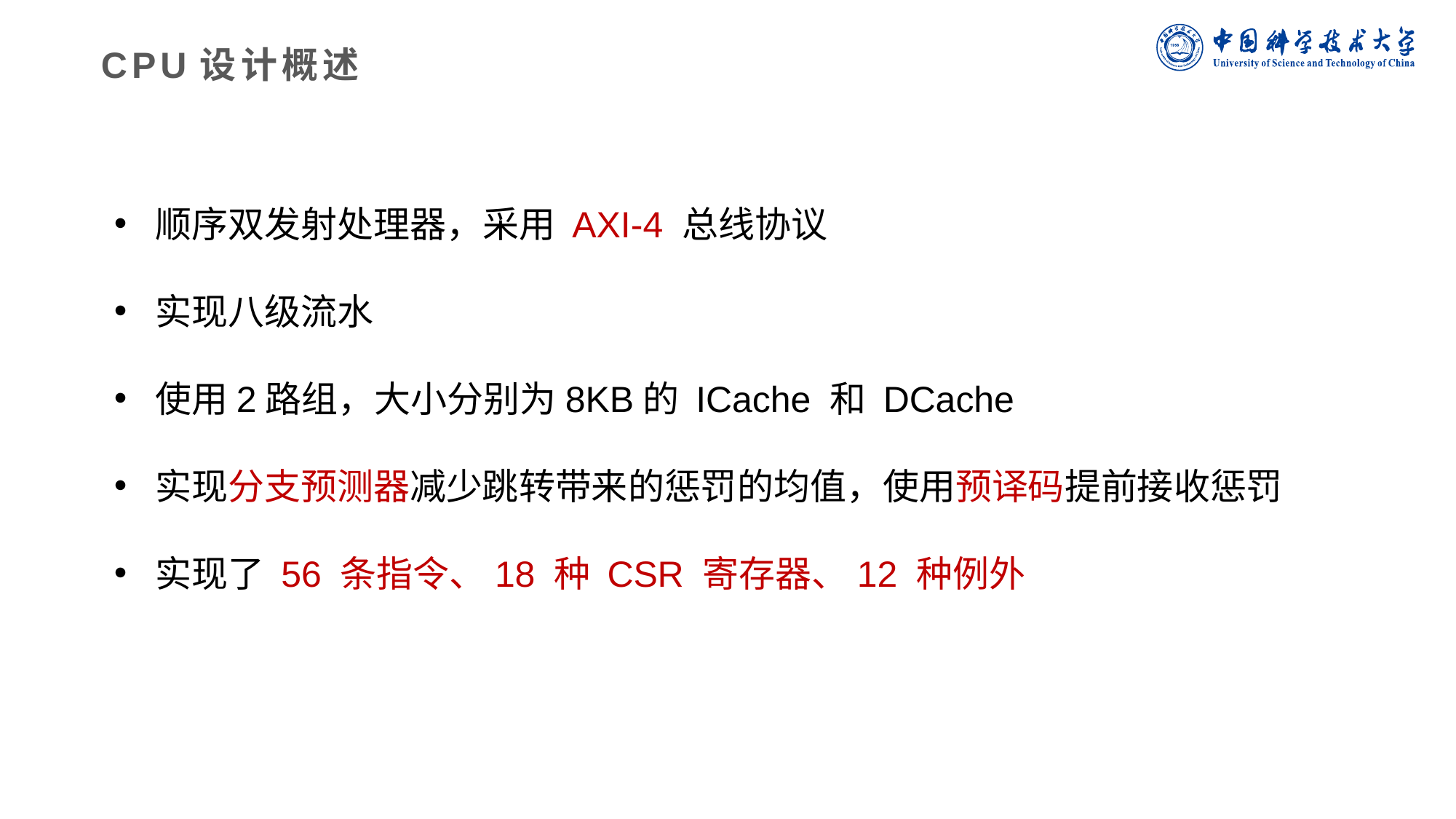

CPU设计概述
顺序双发射处理器，采用 AXI-4 总线协议
实现八级流水
使用2路组，大小分别为8KB的 ICache 和 DCache
实现分支预测器减少跳转带来的惩罚的均值，使用预译码提前接收惩罚
实现了 56 条指令、18 种 CSR 寄存器、12 种例外
4